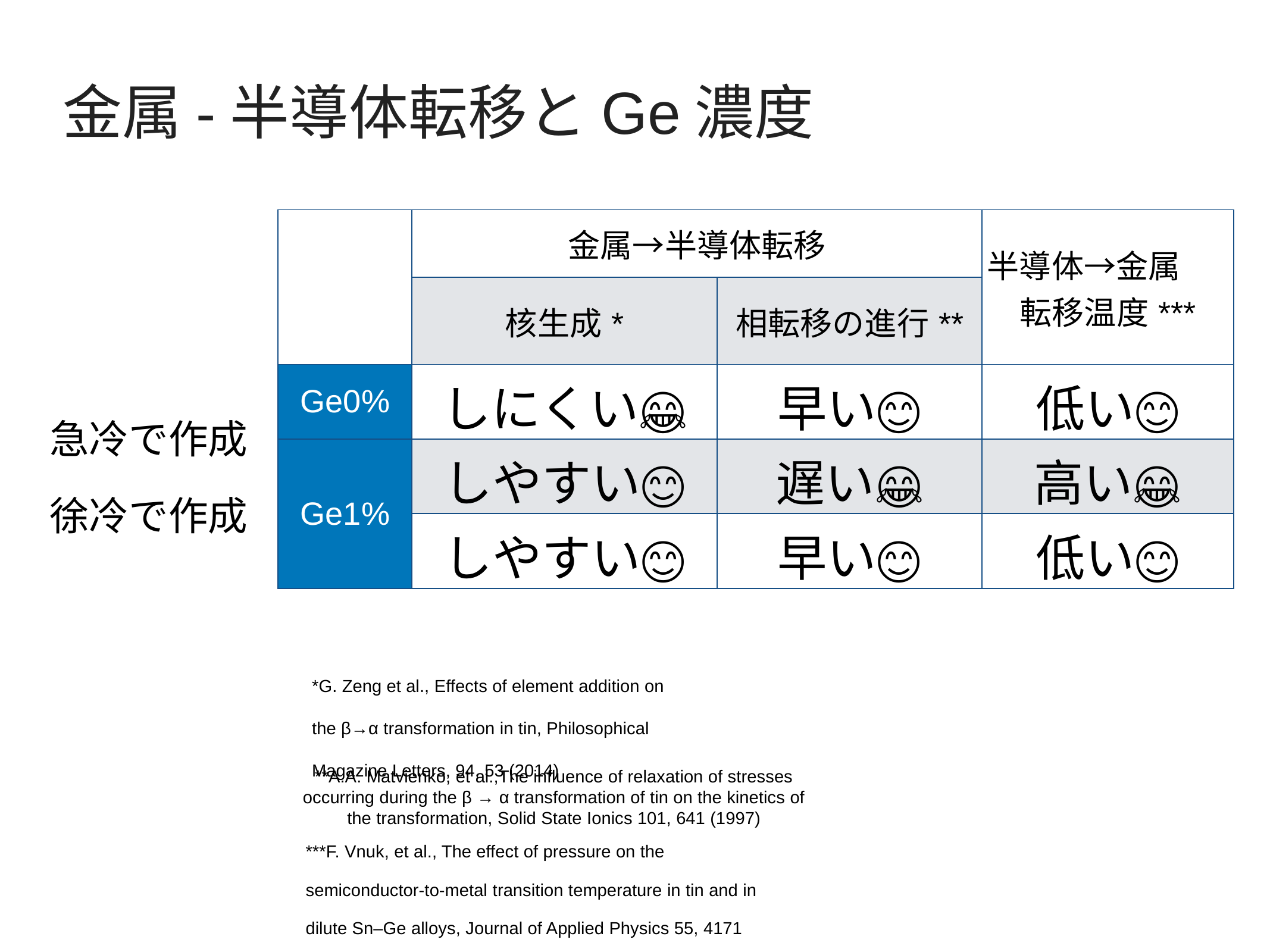

金属-半導体転移とGe濃度
|  | 金属→半導体転移 |  | 半導体→金属 転移温度\*\*\* |
| --- | --- | --- | --- |
|  | 核生成\* | 相転移の進行\*\* |  |
| Ge0% | しにくい😂 | 早い😊 | 低い😊 |
| Ge1% | しやすい😊 | 遅い😂 | 高い😂 |
|  | しやすい😊 | 早い😊 | 低い😊 |
急冷で作成
徐冷で作成
*G. Zeng et al., Effects of element addition on the β→α transformation in tin, Philosophical Magazine Letters, 94, 53 (2014)
**A.A. Matvienko, et al.,The influence of relaxation of stresses occurring during the β → α transformation of tin on the kinetics of the transformation, Solid State Ionics 101, 641 (1997)
***F. Vnuk, et al., The effect of pressure on the semiconductor-to-metal transition temperature in tin and in dilute Sn–Ge alloys, Journal of Applied Physics 55, 4171 (1984)